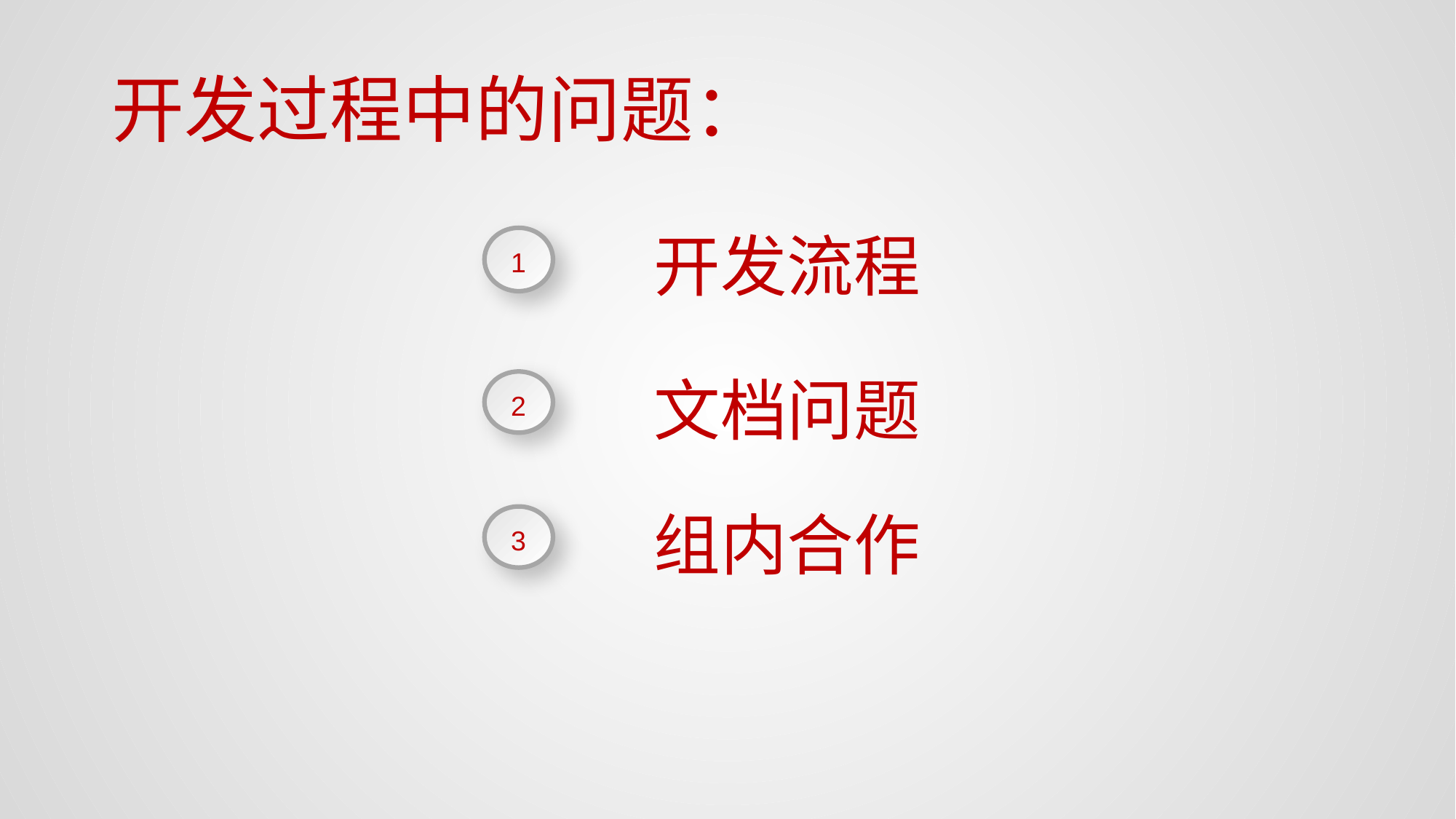

开发过程中的问题：
开发流程

1
文档问题

2
组内合作

3